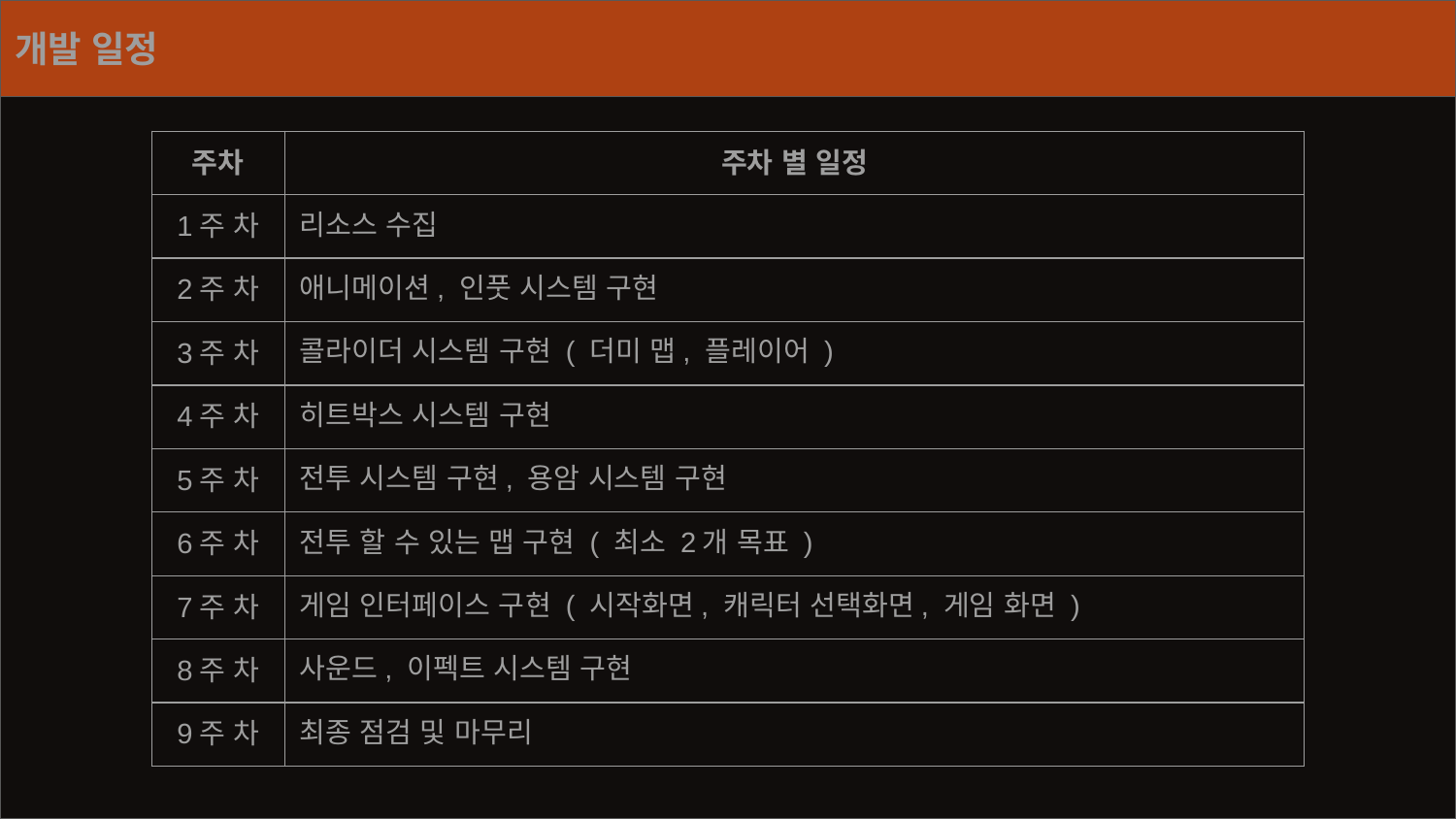

개발 일정
| 주차 | 주차 별 일정 |
| --- | --- |
| 1주 차 | 리소스 수집 |
| 2주 차 | 애니메이션, 인풋 시스템 구현 |
| 3주 차 | 콜라이더 시스템 구현 ( 더미 맵, 플레이어 ) |
| 4주 차 | 히트박스 시스템 구현 |
| 5주 차 | 전투 시스템 구현, 용암 시스템 구현 |
| 6주 차 | 전투 할 수 있는 맵 구현 ( 최소 2개 목표 ) |
| 7주 차 | 게임 인터페이스 구현 ( 시작화면, 캐릭터 선택화면, 게임 화면 ) |
| 8주 차 | 사운드, 이펙트 시스템 구현 |
| 9주 차 | 최종 점검 및 마무리 |